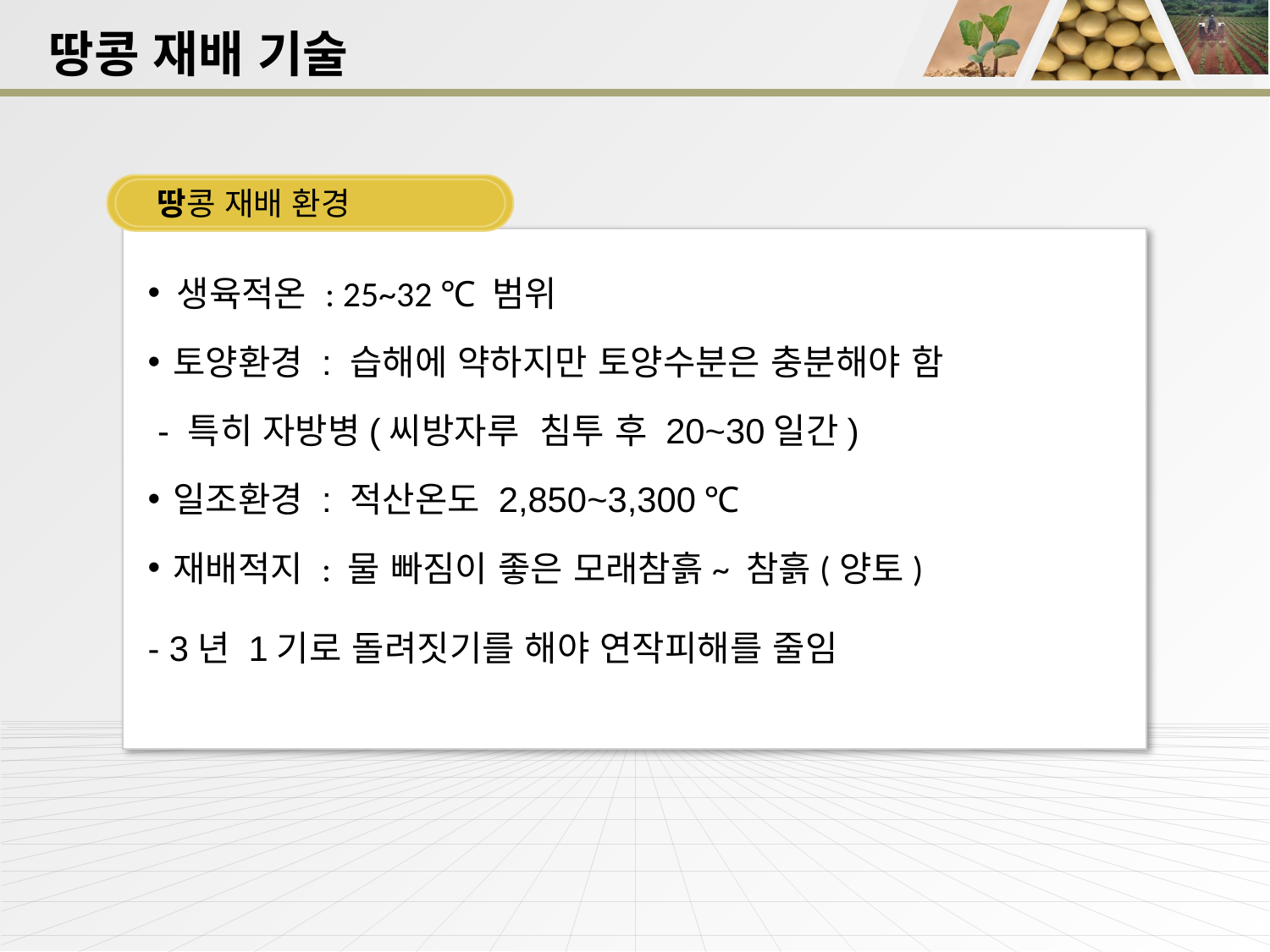

땅콩 재배 기술

땅콩 재배 환경

 생육적온 : 25~32 ℃ 범위
토양환경 : 습해에 약하지만 토양수분은 충분해야 함
 - 특히 자방병(씨방자루  침투 후 20~30일간)
일조환경 : 적산온도 2,850~3,300 ℃
재배적지 : 물 빠짐이 좋은 모래참흙~ 참흙(양토)
- 3년 1기로 돌려짓기를 해야 연작피해를 줄임